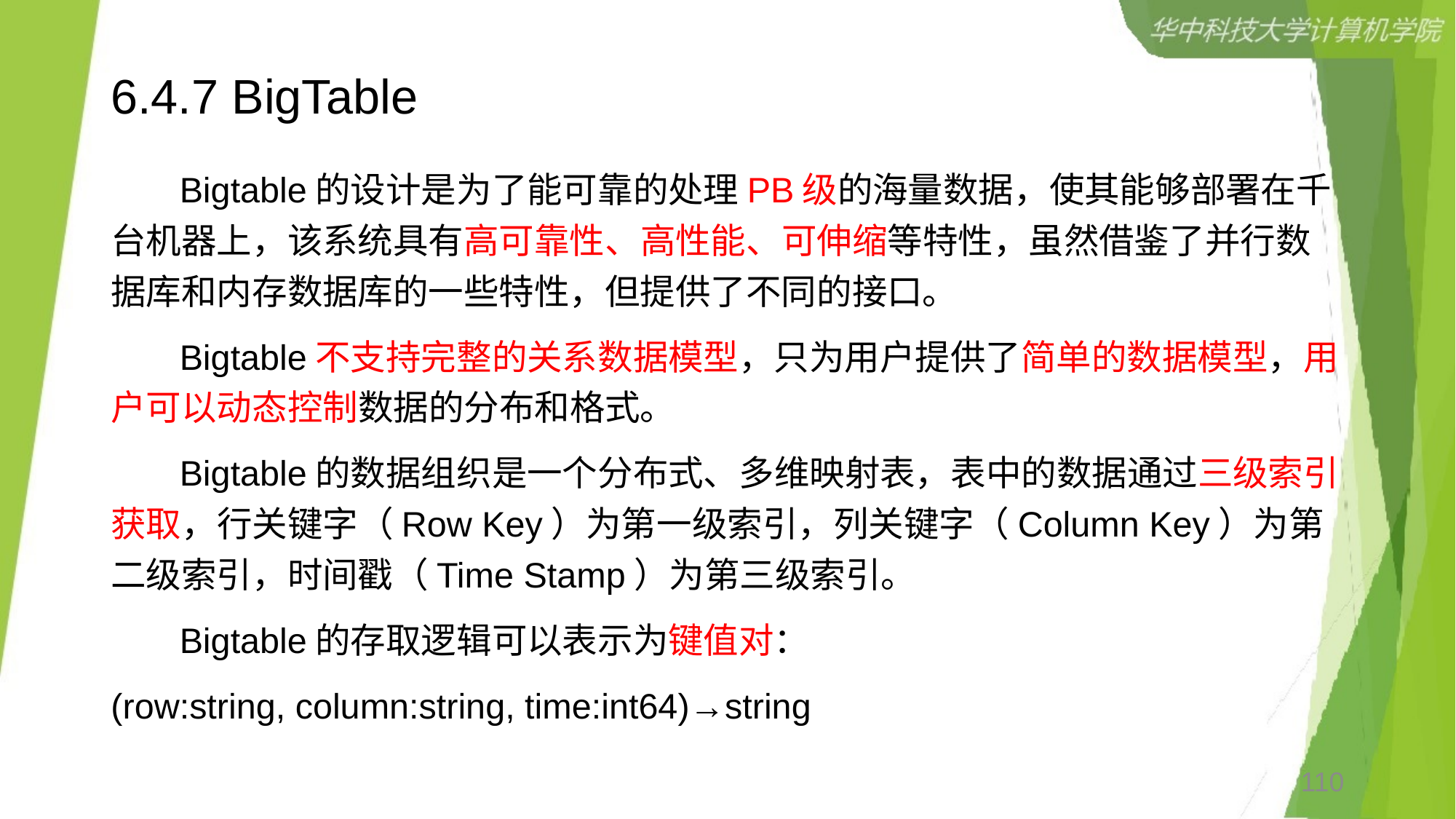

# 6.4.7 BigTable
       Bigtable的设计是为了能可靠的处理PB级的海量数据，使其能够部署在千台机器上，该系统具有高可靠性、高性能、可伸缩等特性，虽然借鉴了并行数据库和内存数据库的一些特性，但提供了不同的接口。
       Bigtable不支持完整的关系数据模型，只为用户提供了简单的数据模型，用户可以动态控制数据的分布和格式。
       Bigtable的数据组织是一个分布式、多维映射表，表中的数据通过三级索引获取，行关键字（Row Key）为第一级索引，列关键字（Column Key）为第二级索引，时间戳（Time Stamp）为第三级索引。
       Bigtable的存取逻辑可以表示为键值对：
(row:string, column:string, time:int64)→string
110